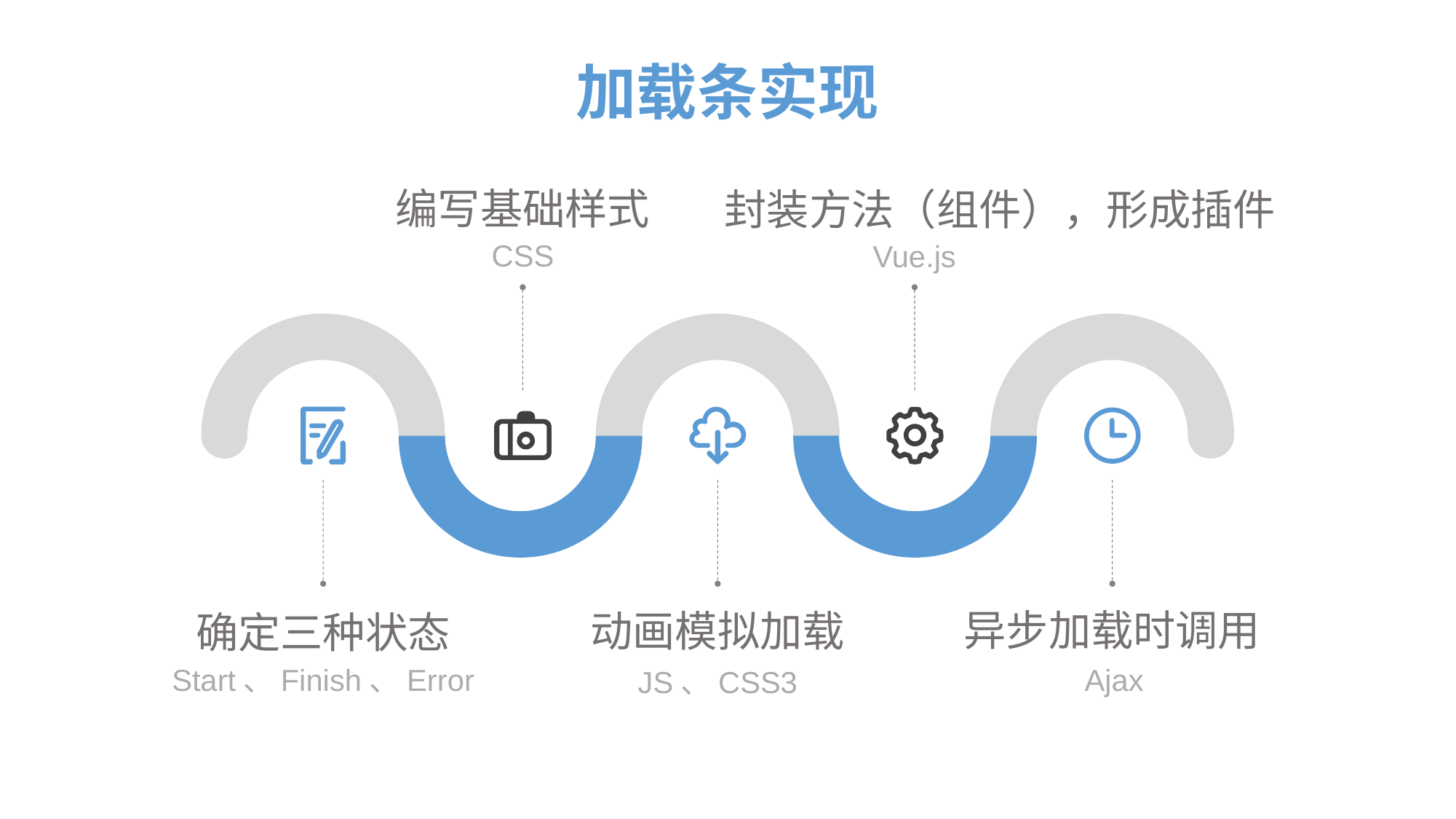

加载条实现
编写基础样式
封装方法（组件），形成插件
CSS
Vue.js

异步加载时调用
动画模拟加载
确定三种状态
Start、Finish、Error
Ajax
JS、CSS3